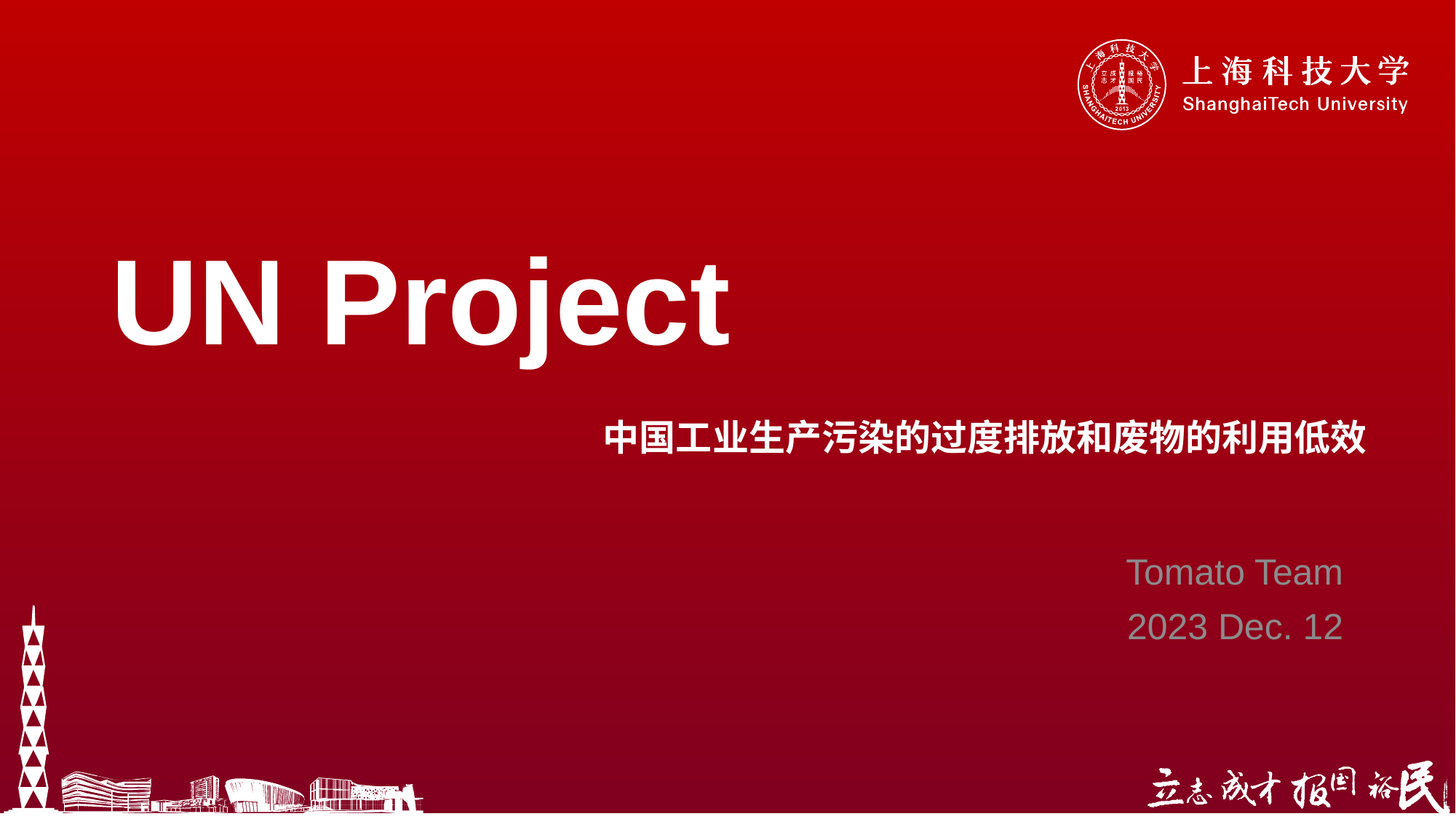

# UN Project
中国工业生产污染的过度排放和废物的利用低效
Tomato Team
2023 Dec. 12